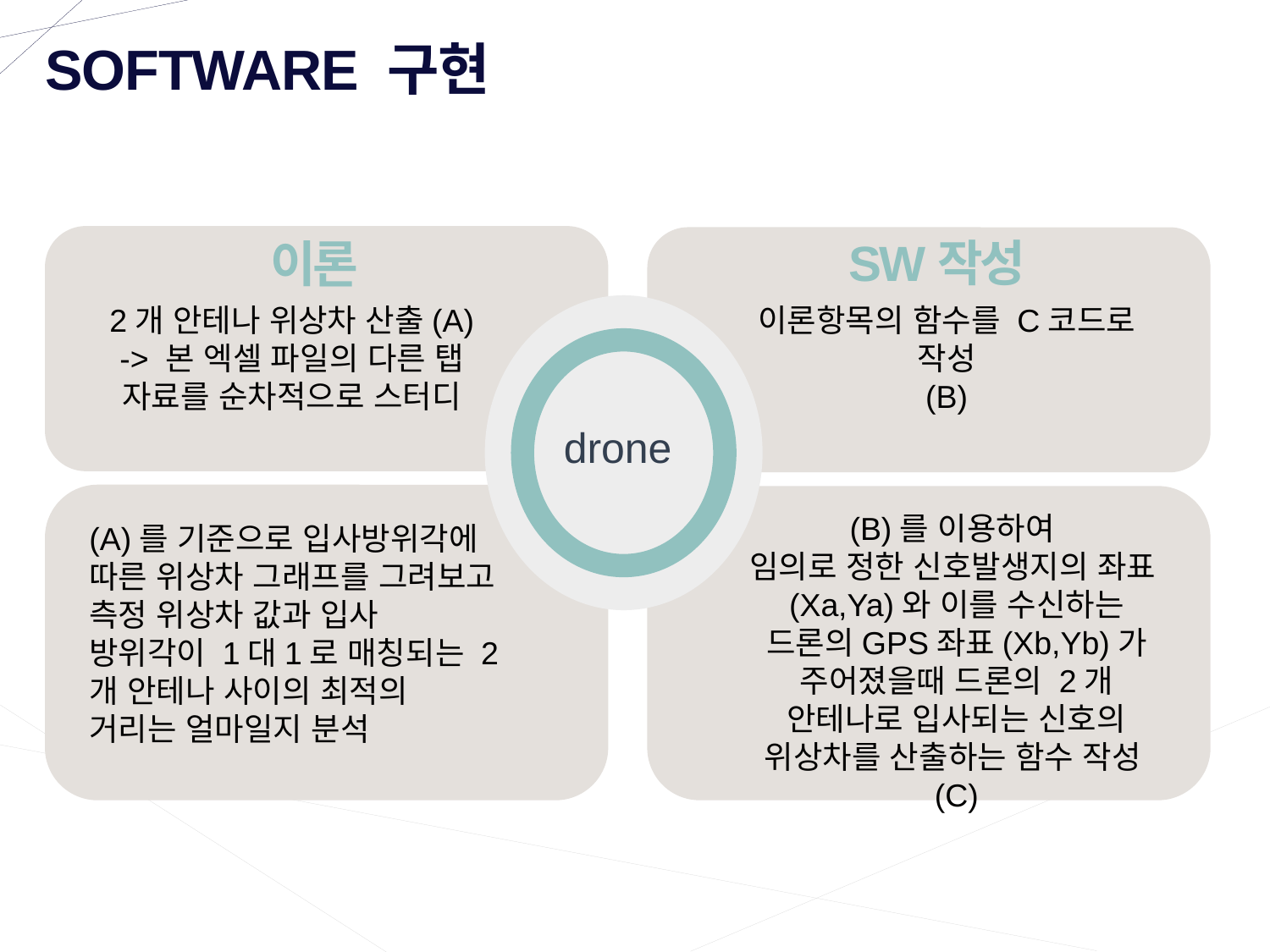

SOFTWARE 구현

SW작성
이론

2개 안테나 위상차 산출(A)
-> 본 엑셀 파일의 다른 탭 자료를 순차적으로 스터디
이론항목의 함수를 C코드로 작성
(B)

(B)를 이용하여
임의로 정한 신호발생지의 좌표(Xa,Ya)와 이를 수신하는 드론의GPS좌표(Xb,Yb)가 주어졌을때 드론의 2개 안테나로 입사되는 신호의 위상차를 산출하는 함수 작성(C)
(A)를 기준으로 입사방위각에 따른 위상차 그래프를 그려보고 측정 위상차 값과 입사 방위각이 1대1로 매칭되는 2개 안테나 사이의 최적의 거리는 얼마일지 분석
drone